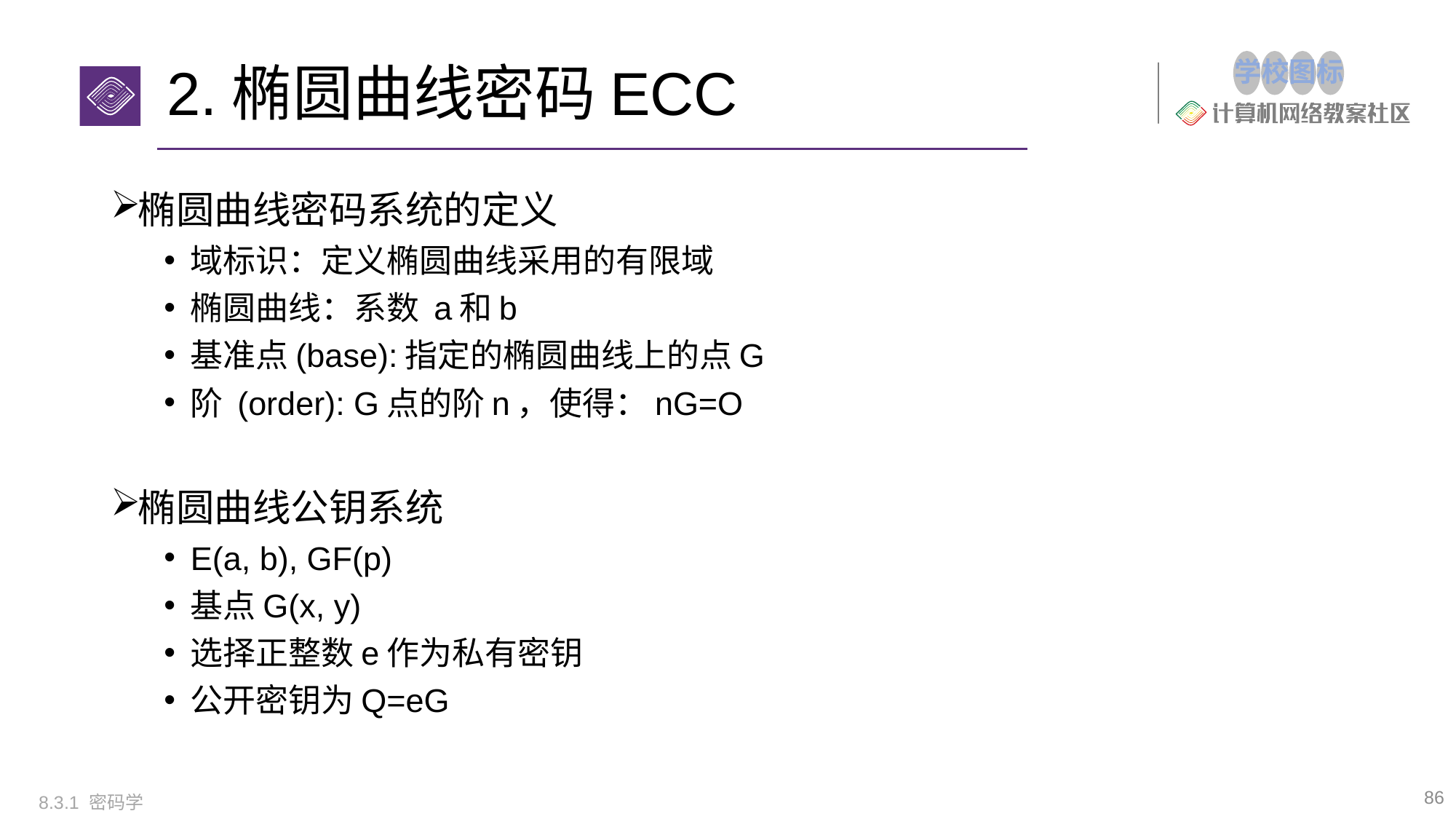

# 2.椭圆曲线密码ECC
椭圆曲线密码系统的定义
域标识：定义椭圆曲线采用的有限域
椭圆曲线：系数 a和b
基准点(base):指定的椭圆曲线上的点G
阶 (order): G点的阶n，使得：nG=O

椭圆曲线公钥系统
E(a, b), GF(p)
基点G(x, y)
选择正整数e作为私有密钥
公开密钥为Q=eG

86
8.3.1 密码学